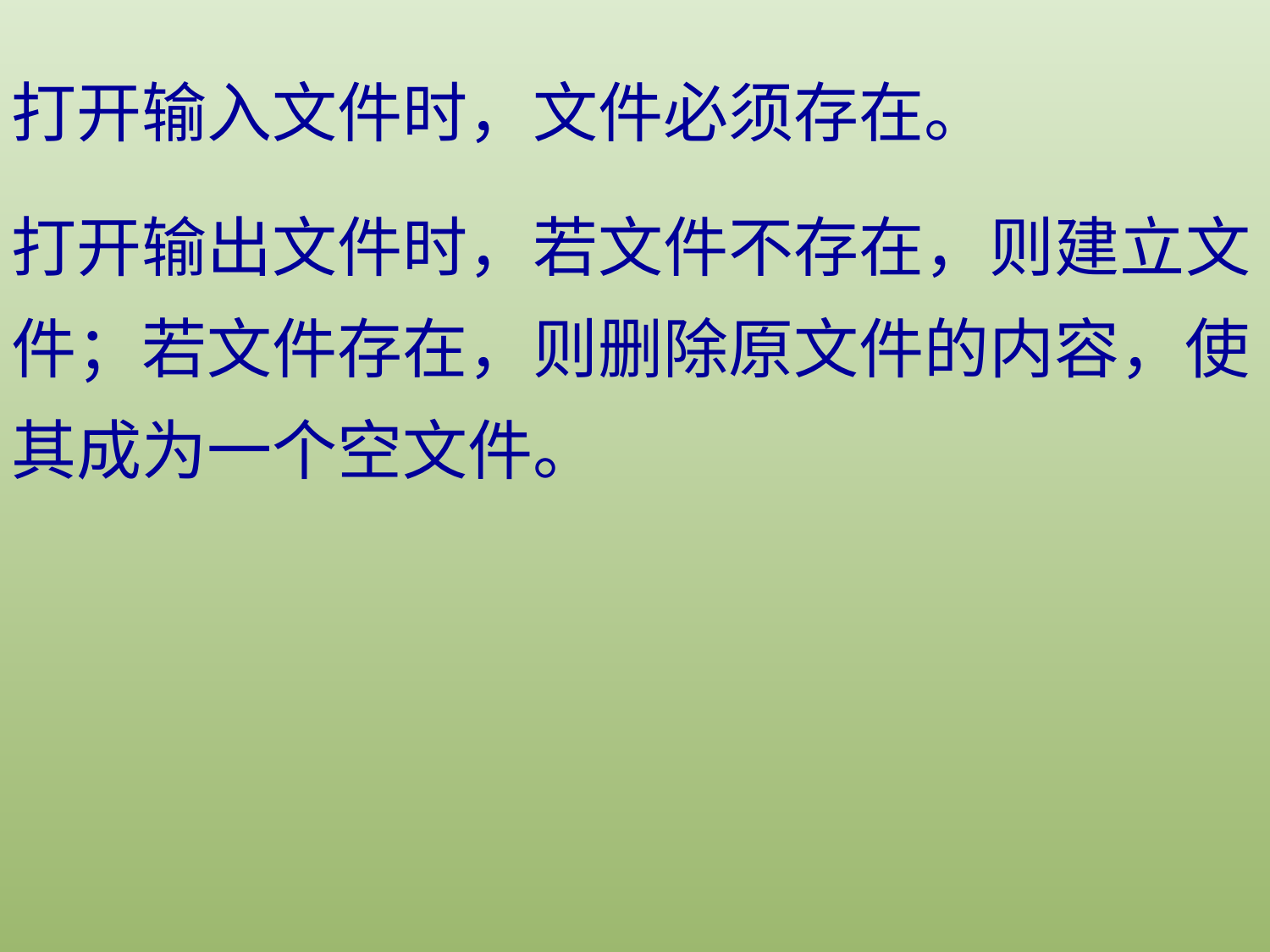

打开输入文件时，文件必须存在。
打开输出文件时，若文件不存在，则建立文件；若文件存在，则删除原文件的内容，使其成为一个空文件。
911